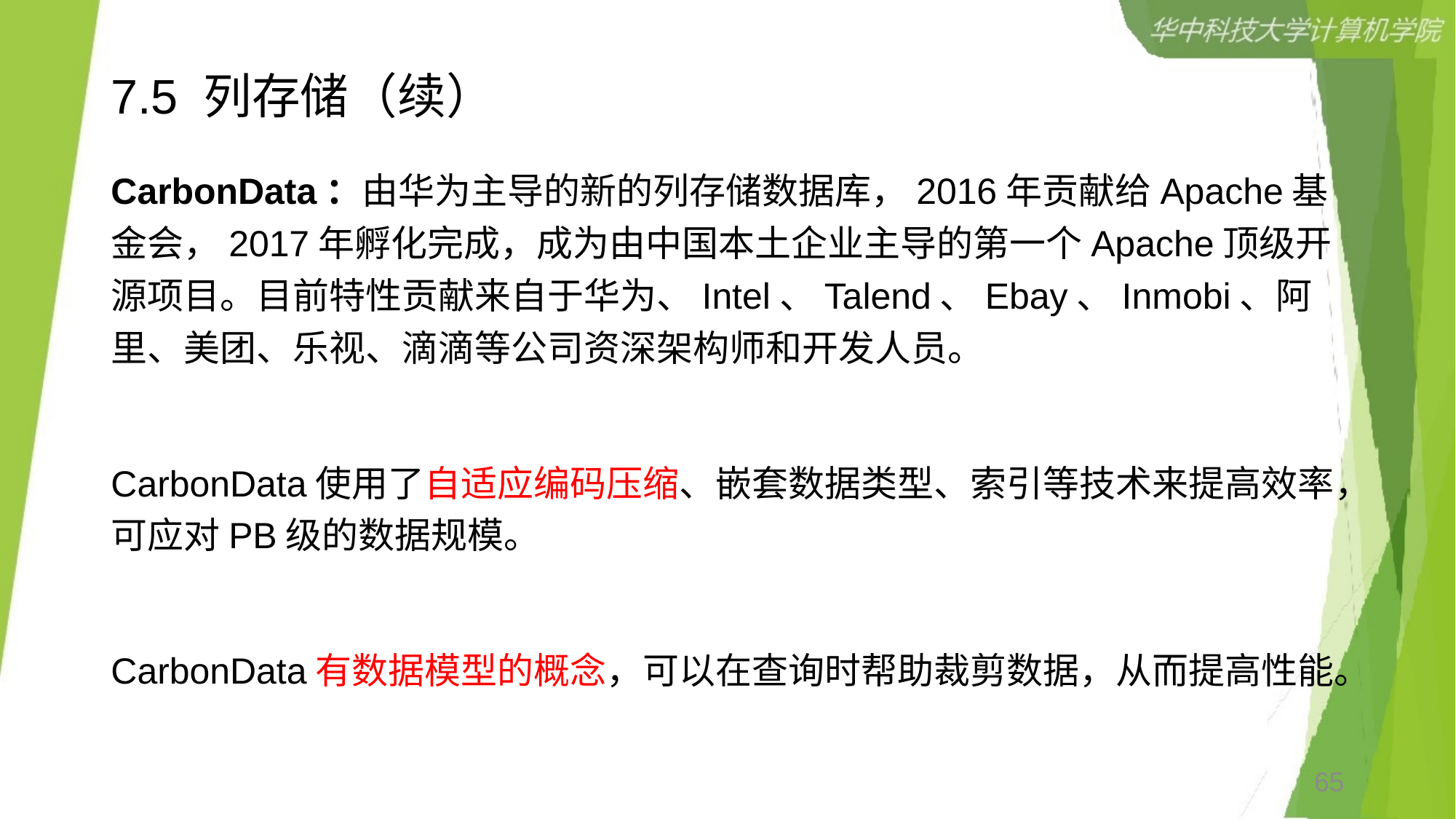

# 7.5 列存储（续）
CarbonData：由华为主导的新的列存储数据库，2016年贡献给Apache基金会，2017年孵化完成，成为由中国本土企业主导的第一个Apache顶级开源项目。目前特性贡献来自于华为、Intel、Talend、Ebay、Inmobi、阿里、美团、乐视、滴滴等公司资深架构师和开发人员。

CarbonData使用了自适应编码压缩、嵌套数据类型、索引等技术来提高效率，可应对PB级的数据规模。

CarbonData有数据模型的概念，可以在查询时帮助裁剪数据，从而提高性能。
65